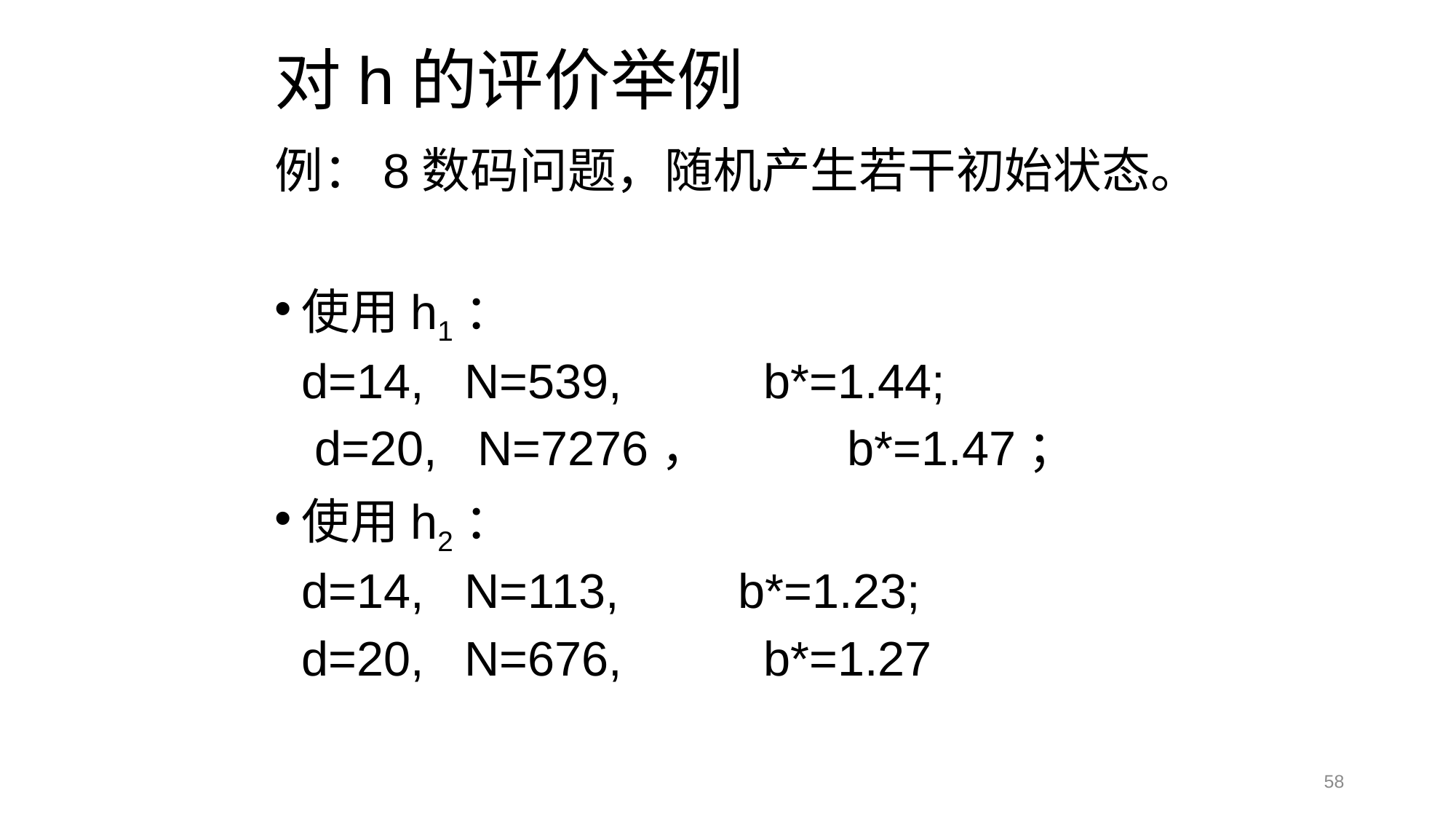

# 对h的评价举例
例：8数码问题，随机产生若干初始状态。

使用h1：
	d=14,   N=539,	          b*=1.44;
   d=20,   N=7276，   	b*=1.47；
使用h2：
	d=14,   N=113, 	b*=1.23;
	d=20,   N=676,	          b*=1.27

58